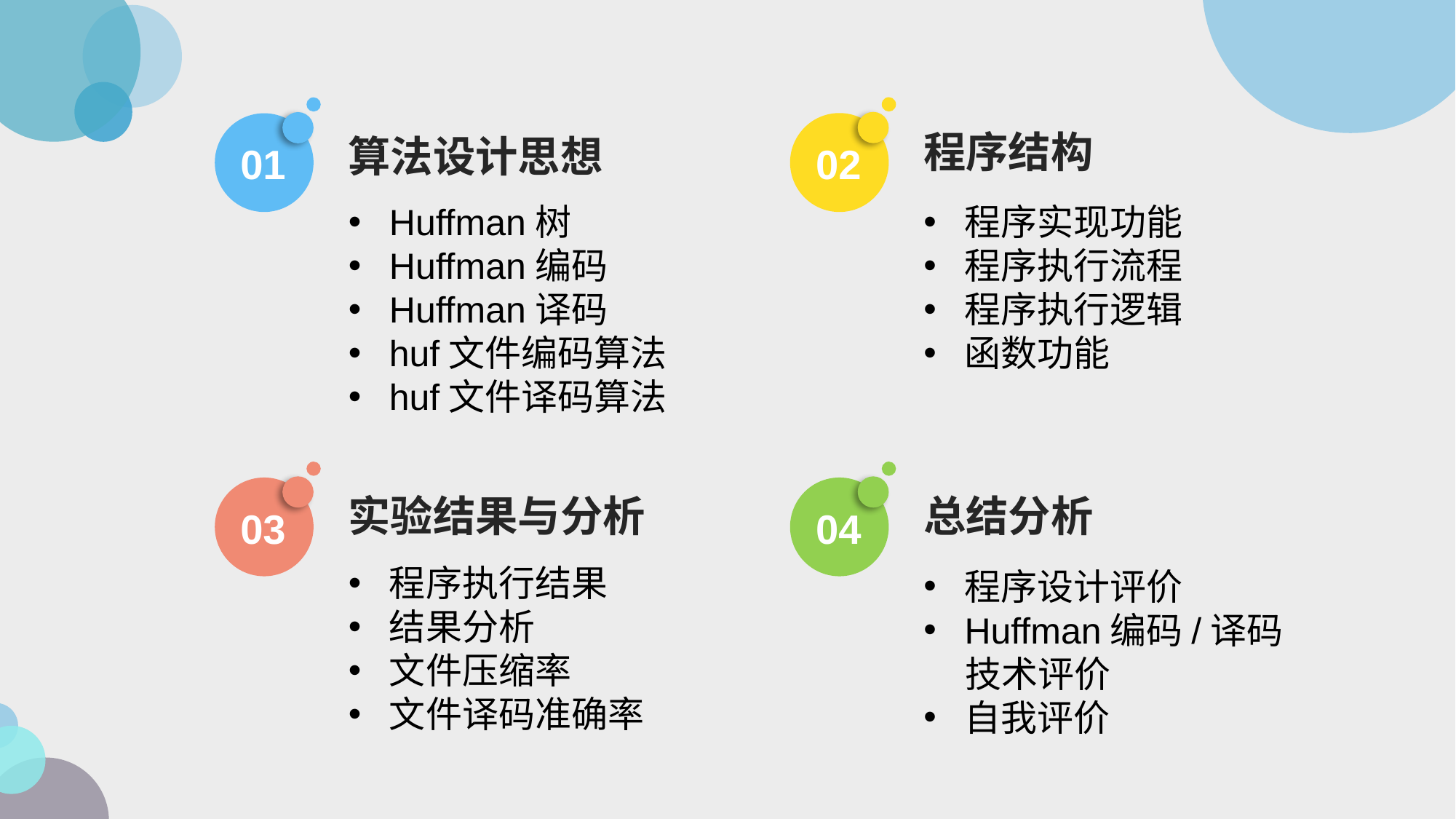

02
程序结构

01
算法设计思想
程序实现功能
程序执行流程
程序执行逻辑
函数功能
Huffman树
Huffman编码
Huffman译码
huf文件编码算法
huf文件译码算法

03
实验结果与分析

04
总结分析
程序执行结果
结果分析
文件压缩率
文件译码准确率
程序设计评价
Huffman编码/译码
    技术评价
自我评价